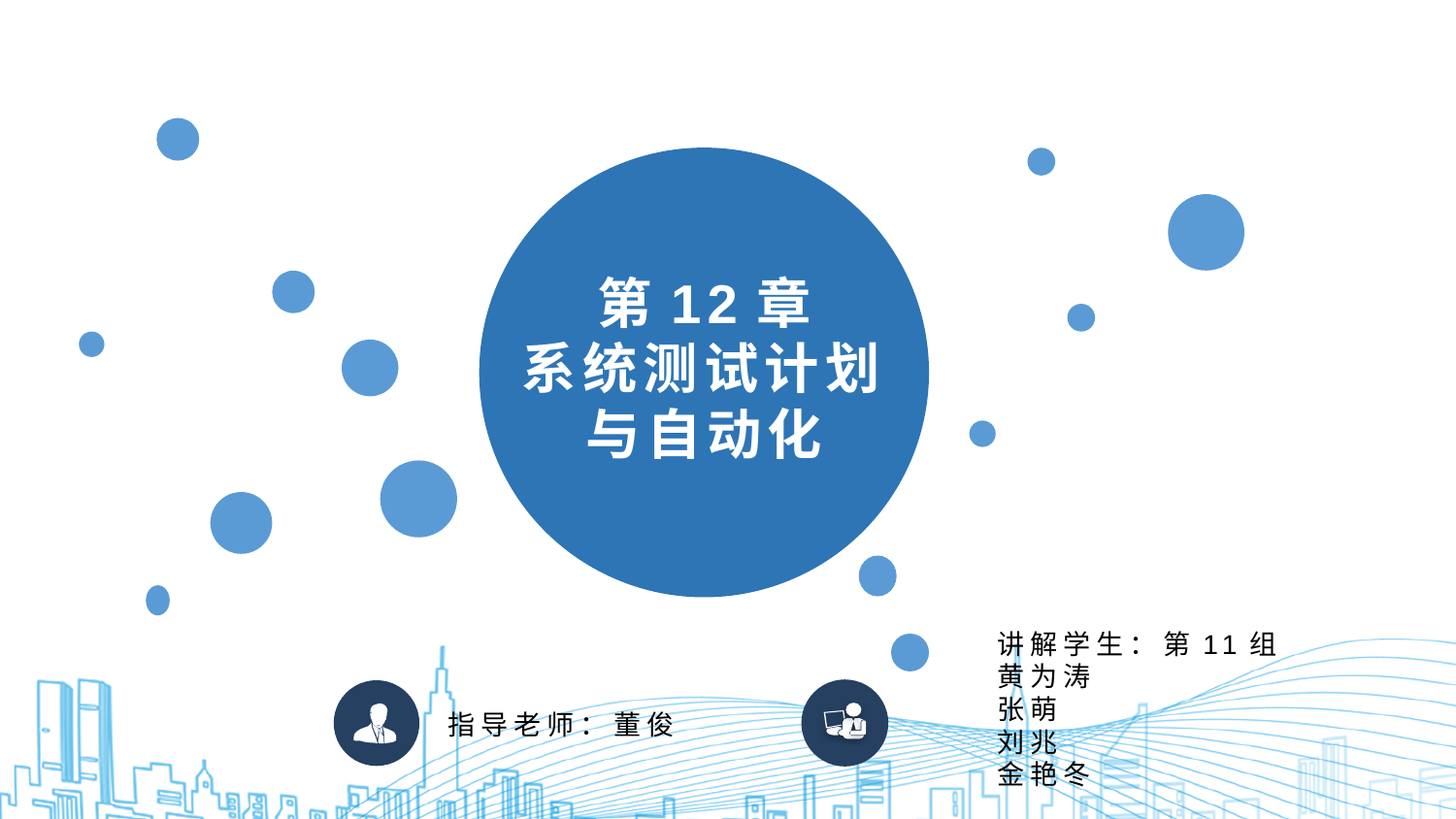

第12章
系统测试计划与自动化

讲解学生：第11组
黄为涛
张萌
刘兆
金艳冬

指导老师：董俊